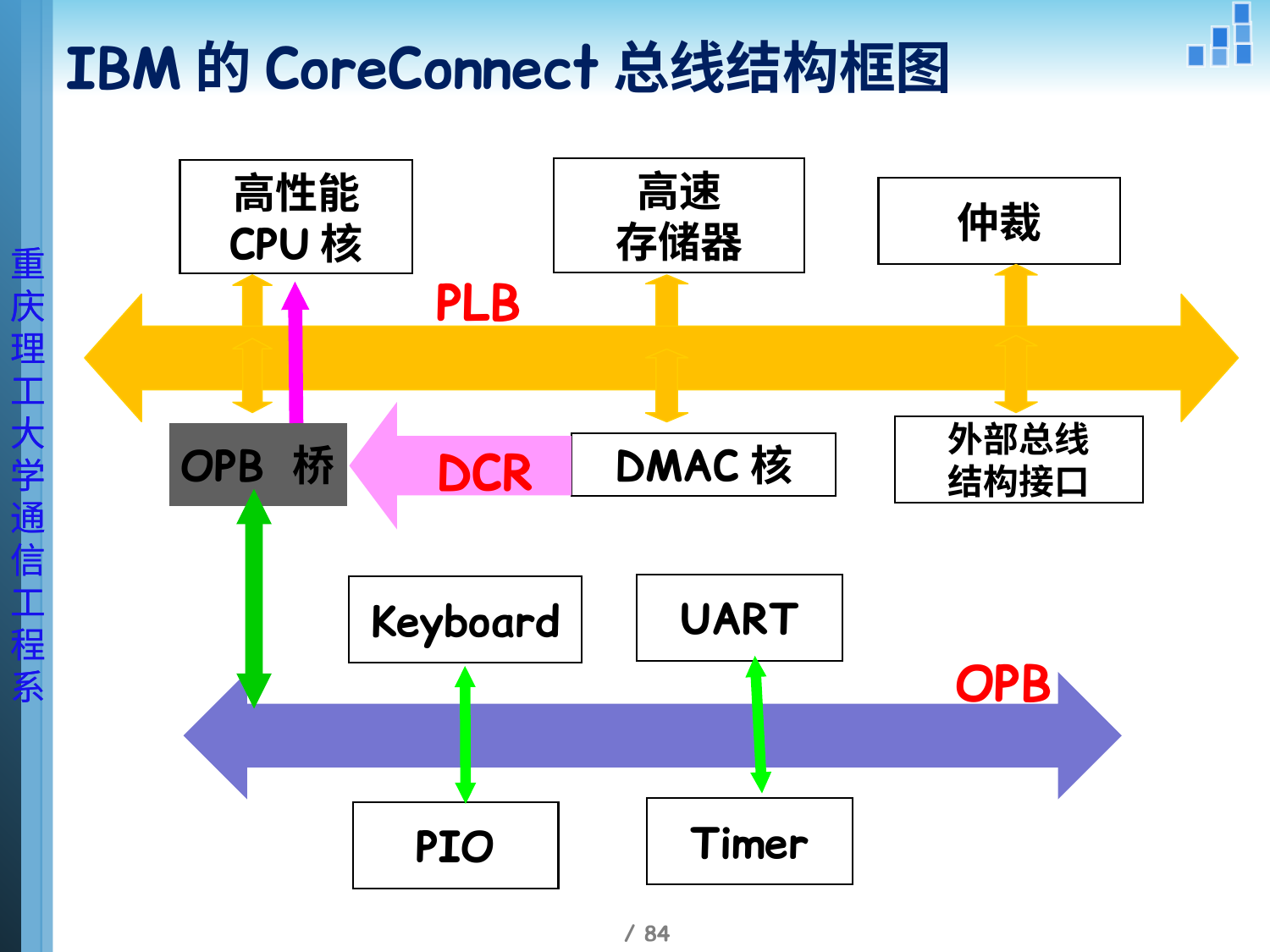

# IBM的CoreConnect总线结构框图
高速
存储器
高性能
CPU核
仲裁
PLB

外部总线
结构接口
OPB 桥
DMAC核
DCR

UART
Keyboard
OPB

Timer
PIO
33
/ 84